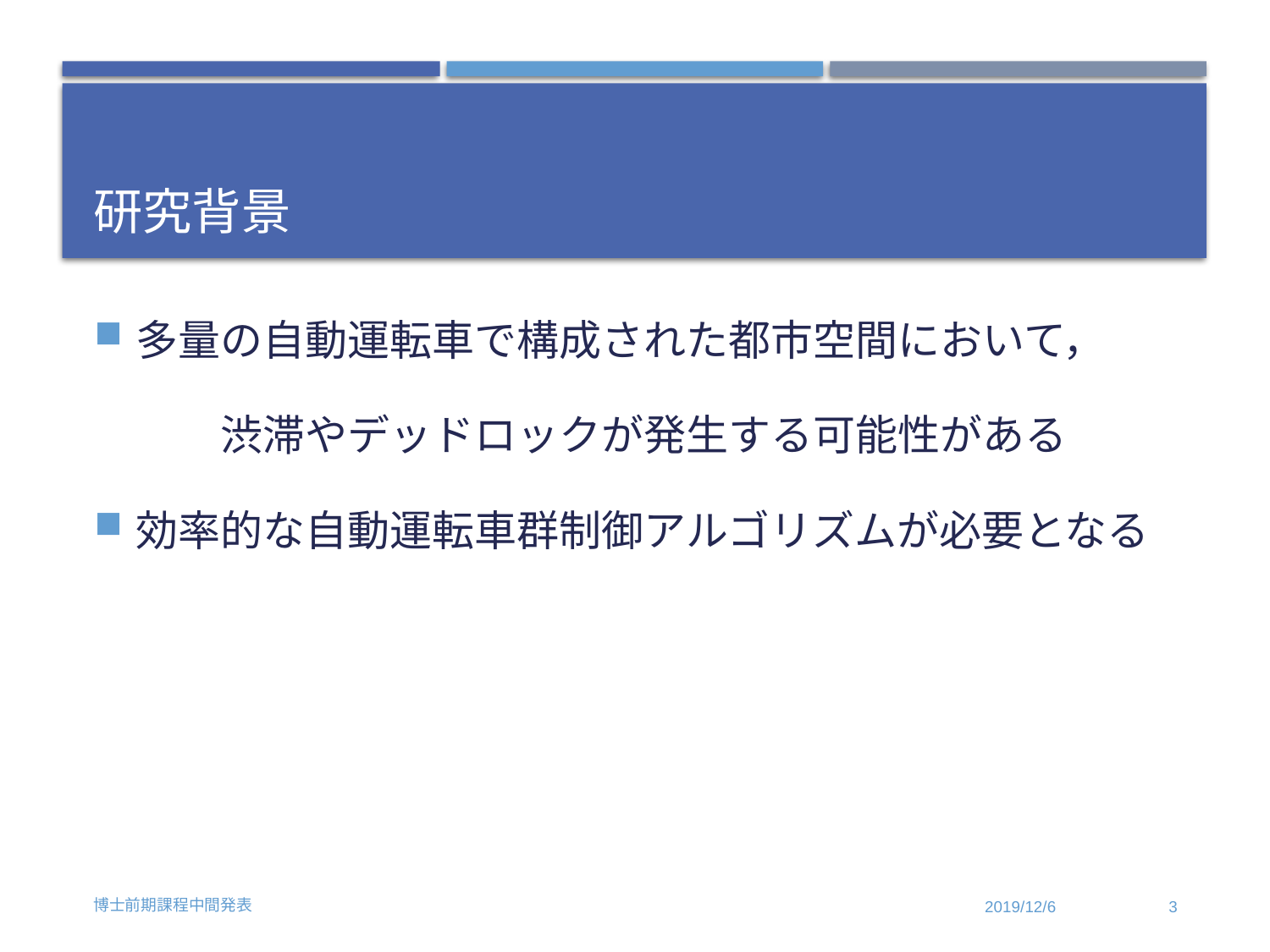

# 研究背景
多量の自動運転車で構成された都市空間において，
	渋滞やデッドロックが発生する可能性がある
効率的な自動運転車群制御アルゴリズムが必要となる

博士前期課程中間発表
2019/12/6
3